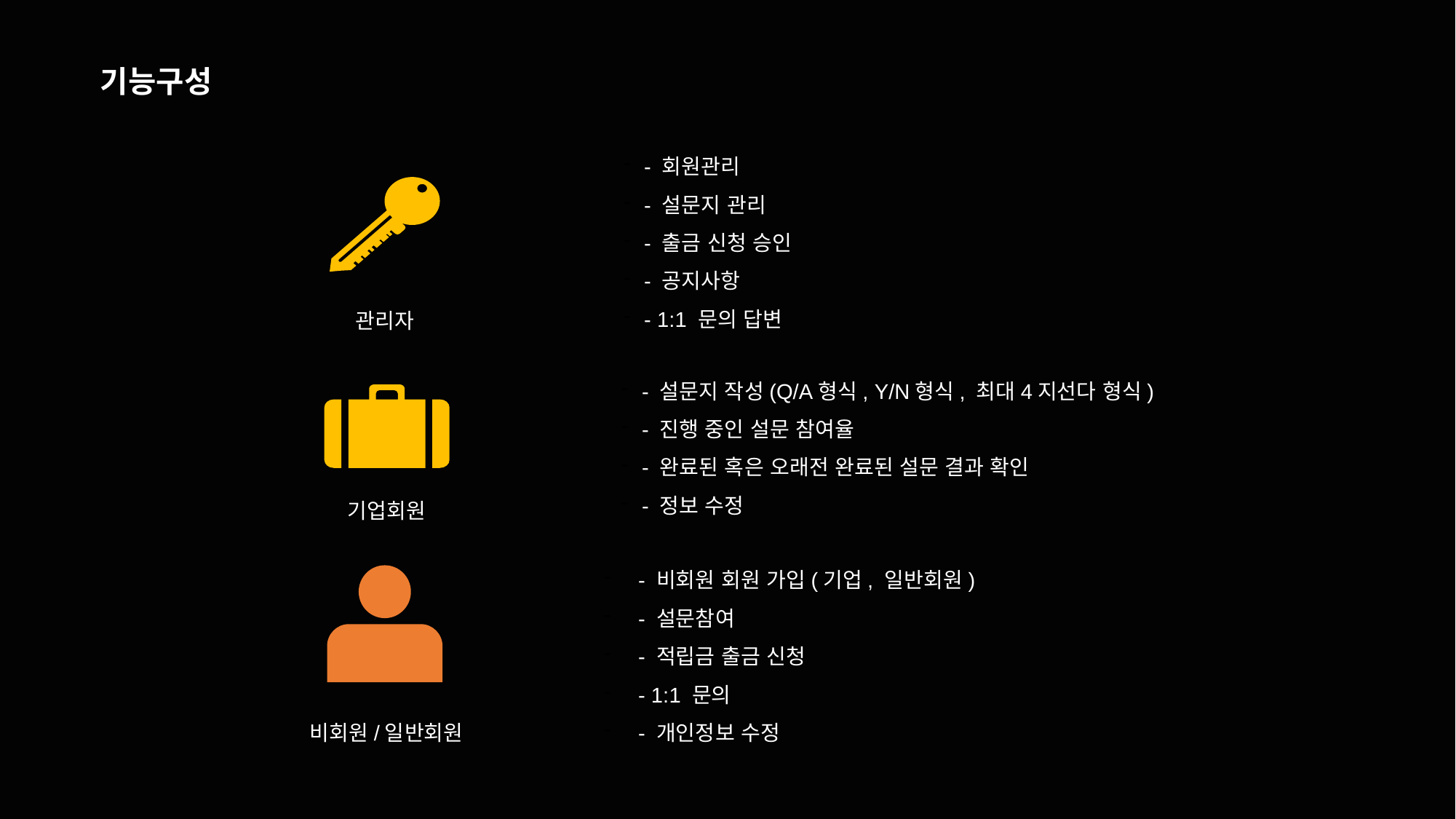

기능구성
- 회원관리
- 설문지 관리
- 출금 신청 승인
- 공지사항
- 1:1 문의 답변

관리자
- 설문지 작성(Q/A형식, Y/N형식, 최대4지선다 형식)
- 진행 중인 설문 참여율
- 완료된 혹은 오래전 완료된 설문 결과 확인
- 정보 수정

기업회원
- 비회원 회원 가입(기업, 일반회원)
- 설문참여
- 적립금 출금 신청
- 1:1 문의
- 개인정보 수정

비회원/일반회원